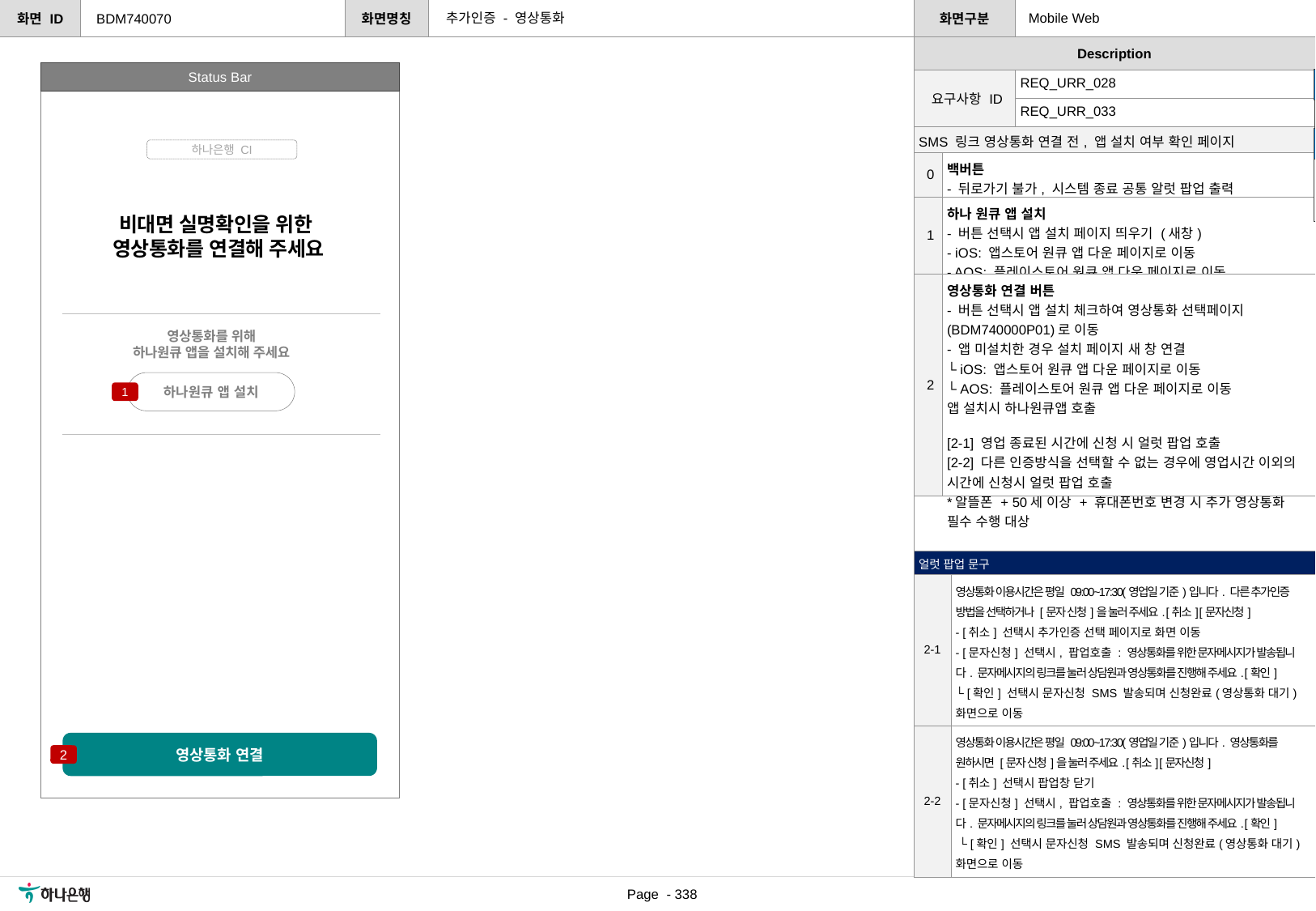

추가인증 - 영상통화
Mobile Web
BDM740070
Status Bar

[수정요약] 2023.06.26
[0] 백버튼 정의 추가
| 요구사항 ID | REQ\_URR\_028 |
| --- | --- |
|  | REQ\_URR\_033 |
| SMS 링크 영상통화 연결 전, 앱 설치 여부 확인 페이지 |  |
| --- | --- |
| 0 | 백버튼 - 뒤로가기 불가, 시스템 종료 공통 알럿 팝업 출력 |
| 1 | 하나 원큐 앱 설치 - 버튼 선택시 앱 설치 페이지 띄우기 (새창) - iOS: 앱스토어 원큐 앱 다운 페이지로 이동 - AOS: 플레이스토어 원큐 앱 다운 페이지로 이동 |
| 2 | 영상통화 연결 버튼 - 버튼 선택시 앱 설치 체크하여 영상통화 선택페이지(BDM740000P01)로 이동 - 앱 미설치한 경우 설치 페이지 새 창 연결 └ iOS: 앱스토어 원큐 앱 다운 페이지로 이동 └ AOS: 플레이스토어 원큐 앱 다운 페이지로 이동 앱 설치시 하나원큐앱 호출 [2-1] 영업 종료된 시간에 신청 시 얼럿 팝업 호출 [2-2] 다른 인증방식을 선택할 수 없는 경우에 영업시간 이외의 시간에 신청시 얼럿 팝업 호출 \*알뜰폰 + 50세 이상 + 휴대폰번호 변경 시 추가 영상통화 필수 수행 대상 |
[수정요약] 2023.06.27
ASIS 화면과 동일하게 SMS 링크 통한 연결 페이지 화면으로 다른 방식 추가인증 하기 버튼 삭제
하나은행 CI
비대면 실명확인을 위한
영상통화를 연결해 주세요
영상통화를 위해
하나원큐 앱을 설치해 주세요
하나원큐 앱 설치
1
| 얼럿 팝업 문구 |  |
| --- | --- |
| 2-1 | 영상통화 이용시간은 평일 09:00~17:30(영업일 기준)입니다. 다른 추가인증 방법을 선택하거나 [문자 신청]을 눌러 주세요. [취소] [문자신청] - [취소] 선택시 추가인증 선택 페이지로 화면 이동 - [문자신청] 선택시, 팝업호출 : 영상통화를 위한 문자메시지가 발송됩니다. 문자메시지의 링크를 눌러 상담원과 영상통화를 진행해 주세요. [확인] └ [확인] 선택시 문자신청 SMS 발송되며 신청완료(영상통화 대기) 화면으로 이동 |
| 2-2 | 영상통화 이용시간은 평일 09:00~17:30(영업일 기준)입니다. 영상통화를 원하시면 [문자 신청]을 눌러 주세요. [취소] [문자신청] - [취소] 선택시 팝업창 닫기 - [문자신청] 선택시, 팝업호출 : 영상통화를 위한 문자메시지가 발송됩니다. 문자메시지의 링크를 눌러 상담원과 영상통화를 진행해 주세요. [확인] └ [확인] 선택시 문자신청 SMS 발송되며 신청완료(영상통화 대기)화면으로 이동 |
영상통화 연결
2